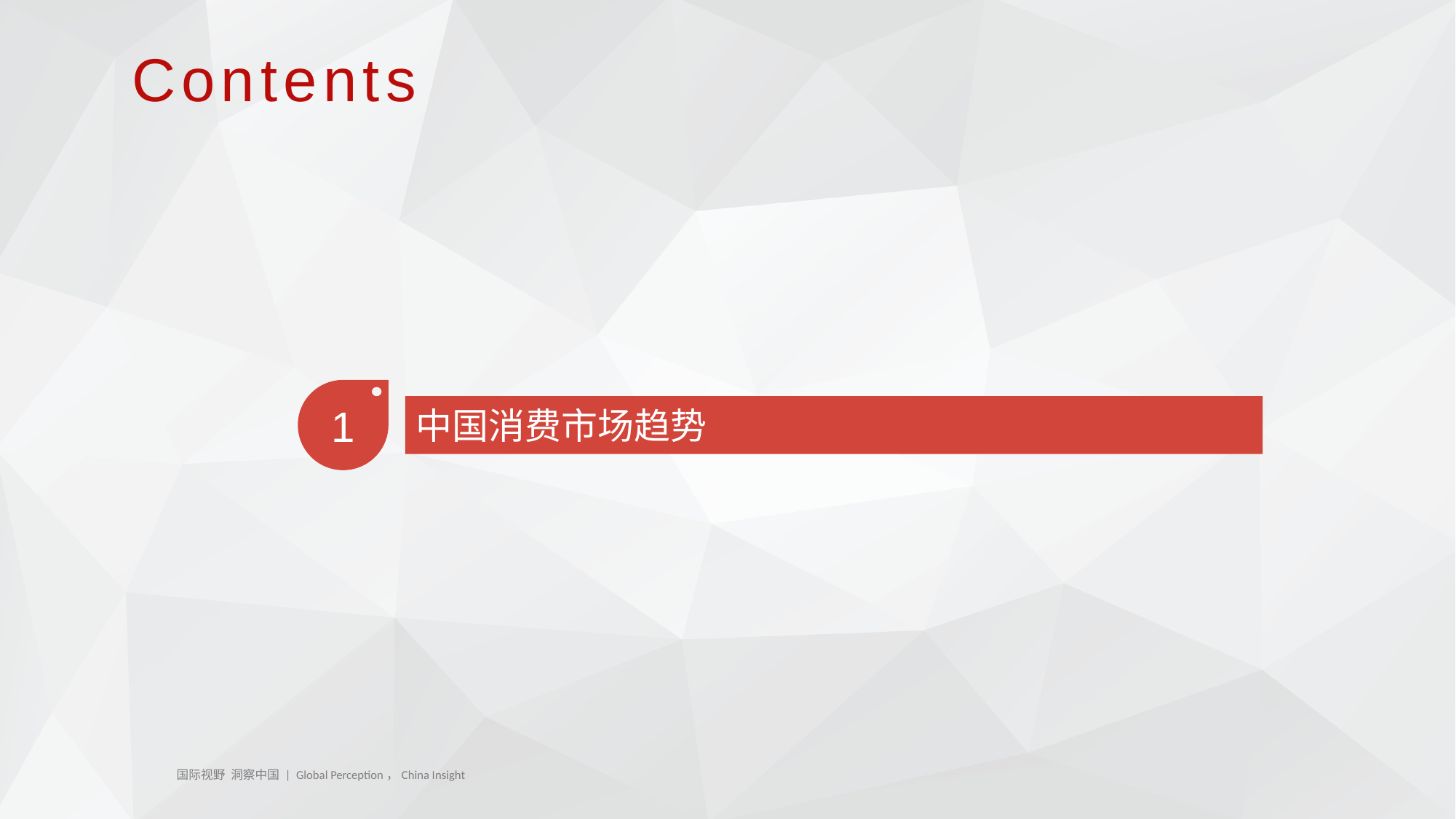

Contents
1
中国消费市场趋势
国际视野  洞察中国 |  Global Perception，China Insight